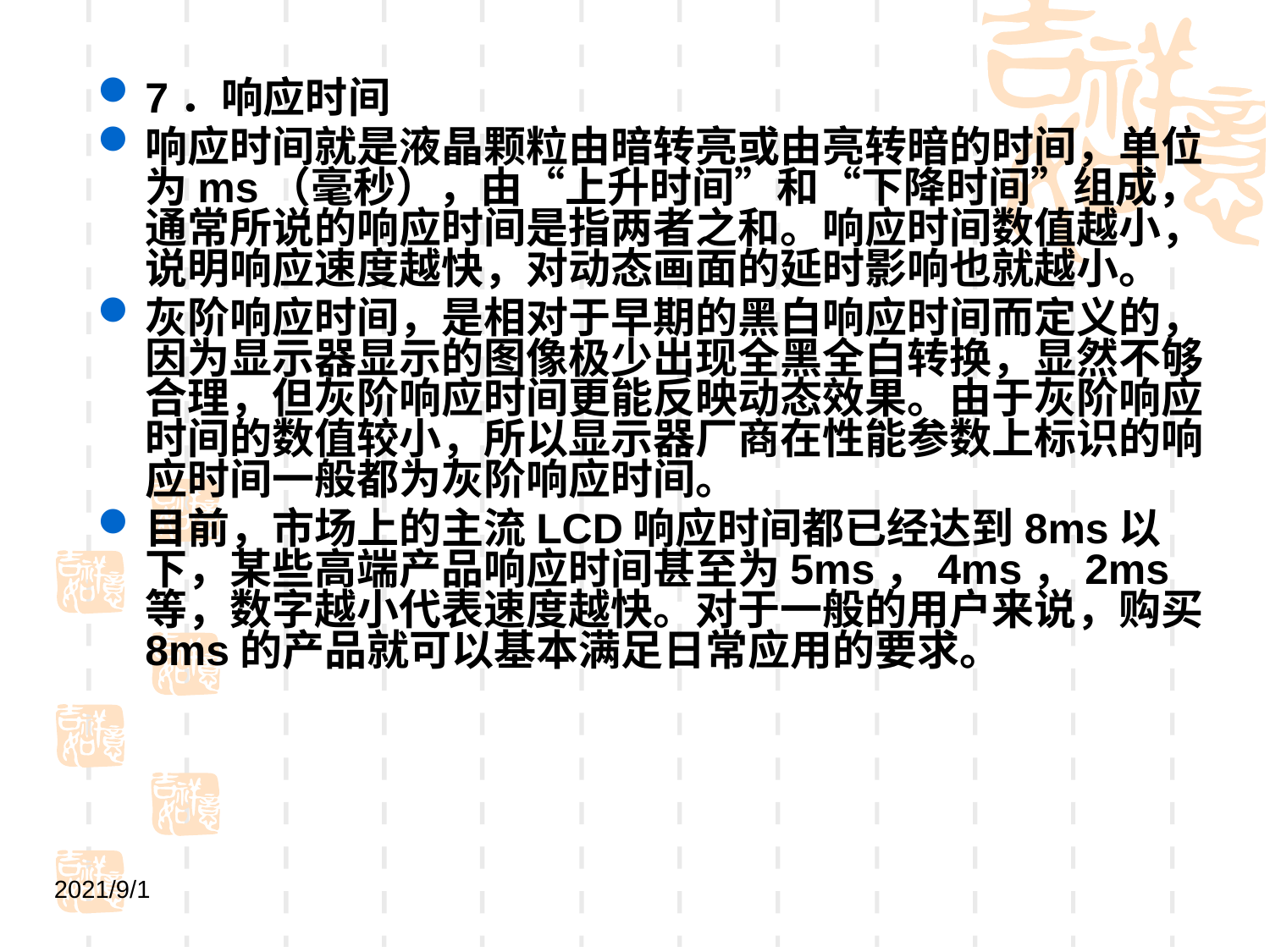

7．响应时间
响应时间就是液晶颗粒由暗转亮或由亮转暗的时间，单位为ms（毫秒），由“上升时间”和“下降时间”组成，通常所说的响应时间是指两者之和。响应时间数值越小，说明响应速度越快，对动态画面的延时影响也就越小。
灰阶响应时间，是相对于早期的黑白响应时间而定义的，因为显示器显示的图像极少出现全黑全白转换，显然不够合理，但灰阶响应时间更能反映动态效果。由于灰阶响应时间的数值较小，所以显示器厂商在性能参数上标识的响应时间一般都为灰阶响应时间。
目前，市场上的主流LCD响应时间都已经达到8ms以下，某些高端产品响应时间甚至为5ms，4ms，2ms等，数字越小代表速度越快。对于一般的用户来说，购买8ms的产品就可以基本满足日常应用的要求。
2021/9/1